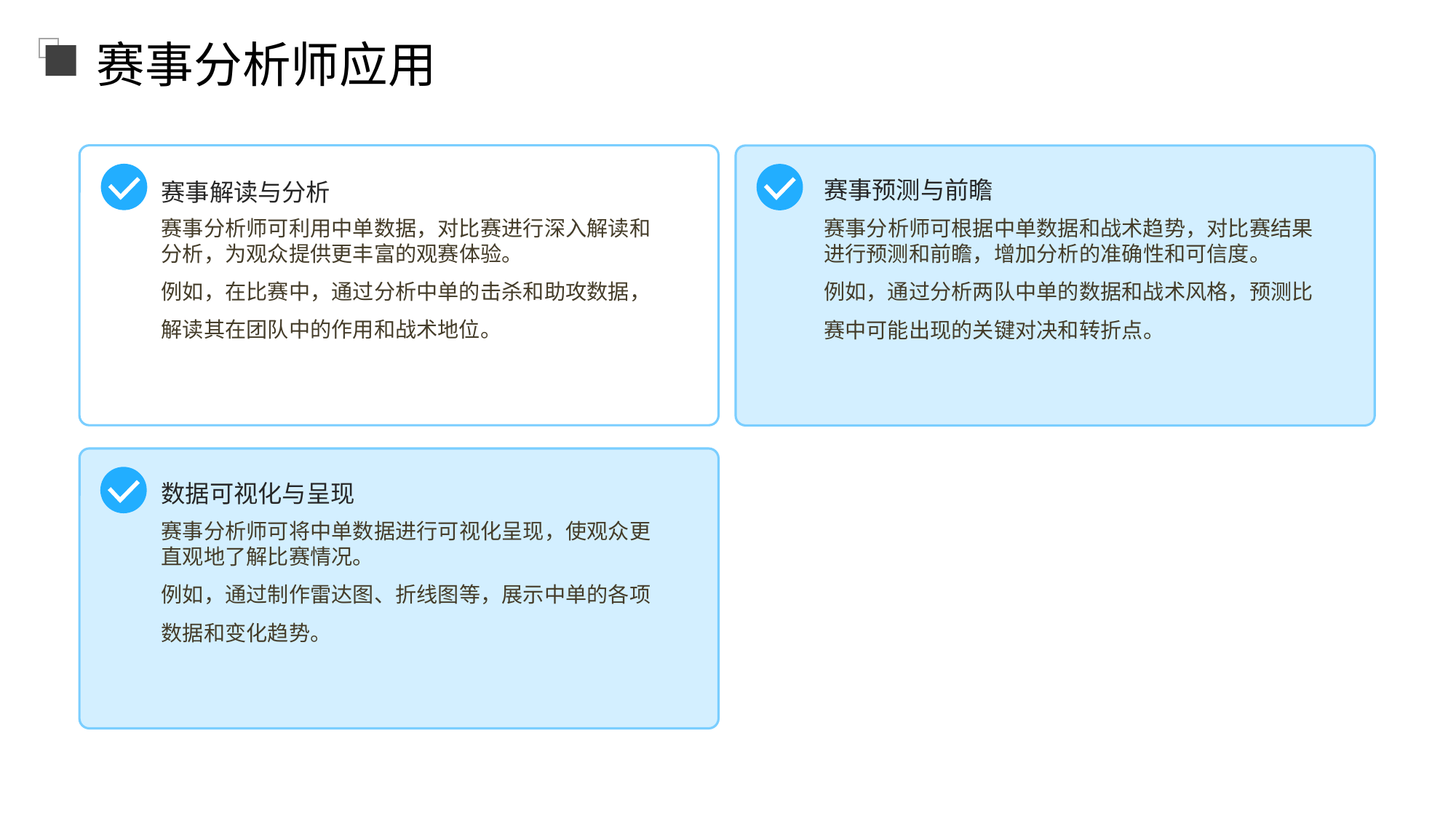

赛事分析师应用

赛事预测与前瞻
赛事解读与分析

赛事分析师可利用中单数据，对比赛进行深入解读和分析，为观众提供更丰富的观赛体验。
例如，在比赛中，通过分析中单的击杀和助攻数据，解读其在团队中的作用和战术地位。
赛事分析师可根据中单数据和战术趋势，对比赛结果进行预测和前瞻，增加分析的准确性和可信度。
例如，通过分析两队中单的数据和战术风格，预测比赛中可能出现的关键对决和转折点。

数据可视化与呈现
赛事分析师可将中单数据进行可视化呈现，使观众更直观地了解比赛情况。
例如，通过制作雷达图、折线图等，展示中单的各项数据和变化趋势。